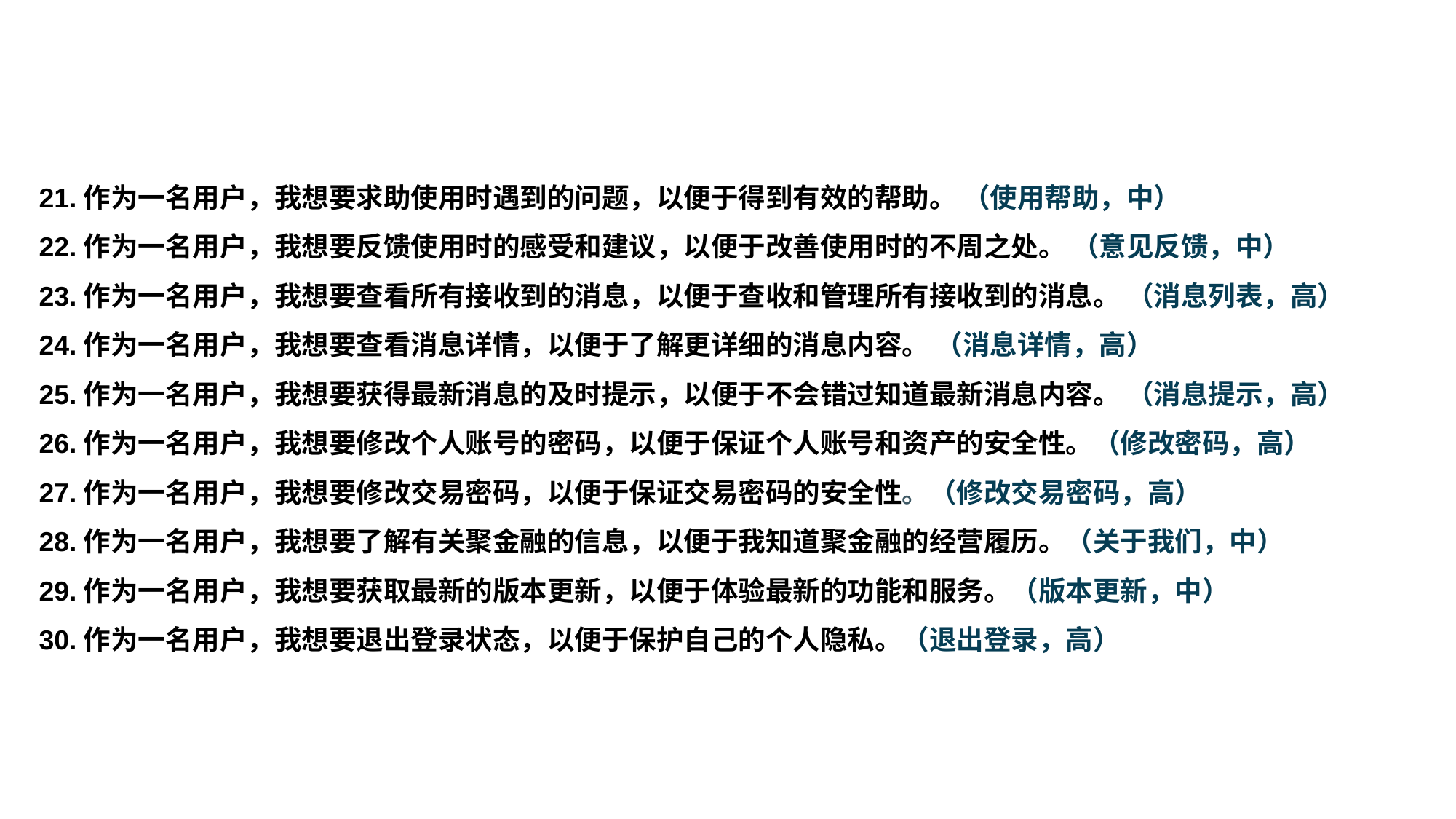

21.作为一名用户，我想要求助使用时遇到的问题，以便于得到有效的帮助。 （使用帮助，中）
22.作为一名用户，我想要反馈使用时的感受和建议，以便于改善使用时的不周之处。 （意见反馈，中）
23.作为一名用户，我想要查看所有接收到的消息，以便于查收和管理所有接收到的消息。 （消息列表，高）
24.作为一名用户，我想要查看消息详情，以便于了解更详细的消息内容。 （消息详情，高）
25.作为一名用户，我想要获得最新消息的及时提示，以便于不会错过知道最新消息内容。 （消息提示，高）
26.作为一名用户，我想要修改个人账号的密码，以便于保证个人账号和资产的安全性。（修改密码，高）
27.作为一名用户，我想要修改交易密码，以便于保证交易密码的安全性。（修改交易密码，高）
28.作为一名用户，我想要了解有关聚金融的信息，以便于我知道聚金融的经营履历。（关于我们，中）
29.作为一名用户，我想要获取最新的版本更新，以便于体验最新的功能和服务。（版本更新，中）
30.作为一名用户，我想要退出登录状态，以便于保护自己的个人隐私。（退出登录，高）